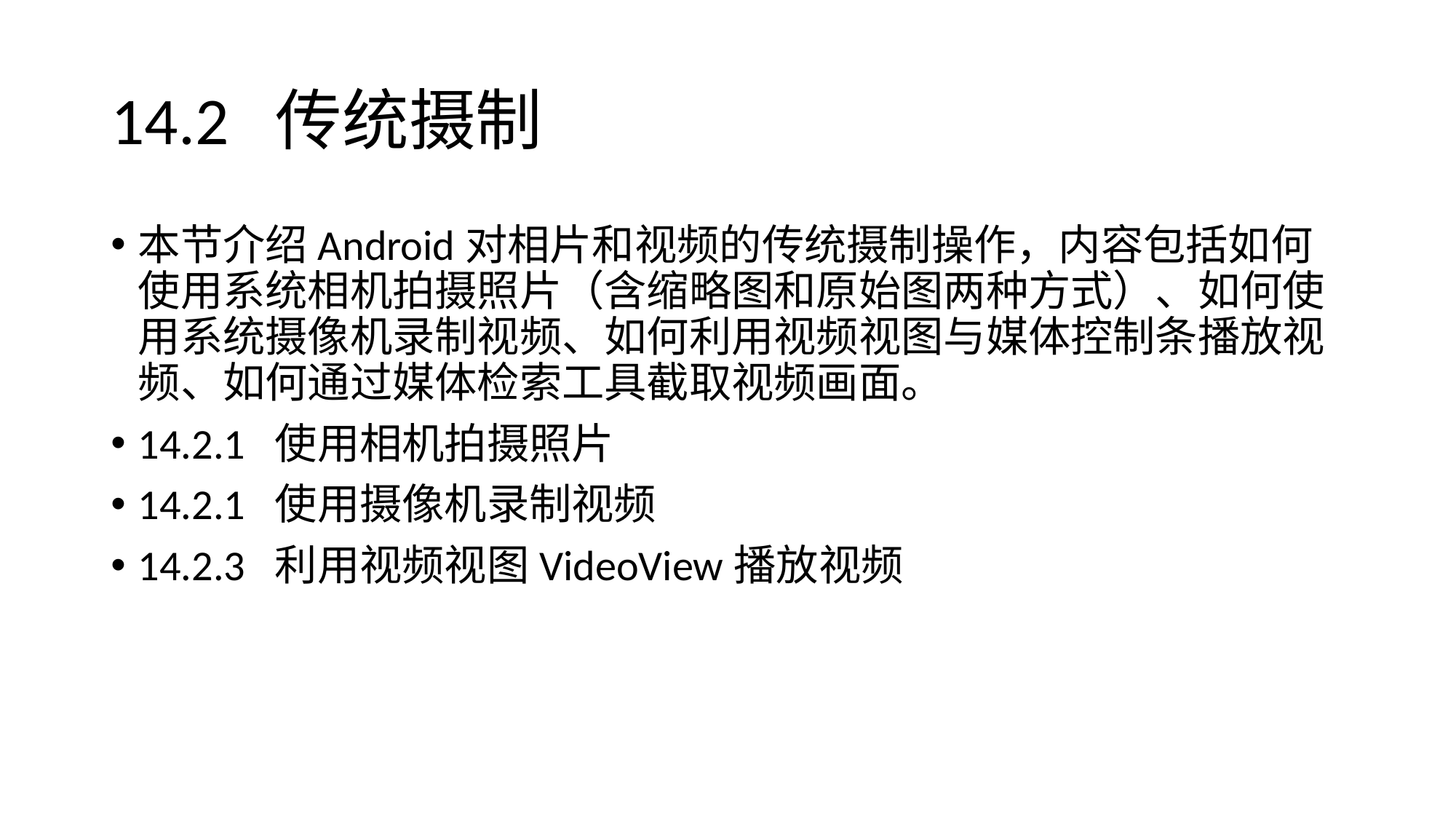

# 14.2  传统摄制
本节介绍Android对相片和视频的传统摄制操作，内容包括如何使用系统相机拍摄照片（含缩略图和原始图两种方式）、如何使用系统摄像机录制视频、如何利用视频视图与媒体控制条播放视频、如何通过媒体检索工具截取视频画面。
14.2.1  使用相机拍摄照片
14.2.1  使用摄像机录制视频
14.2.3  利用视频视图VideoView播放视频